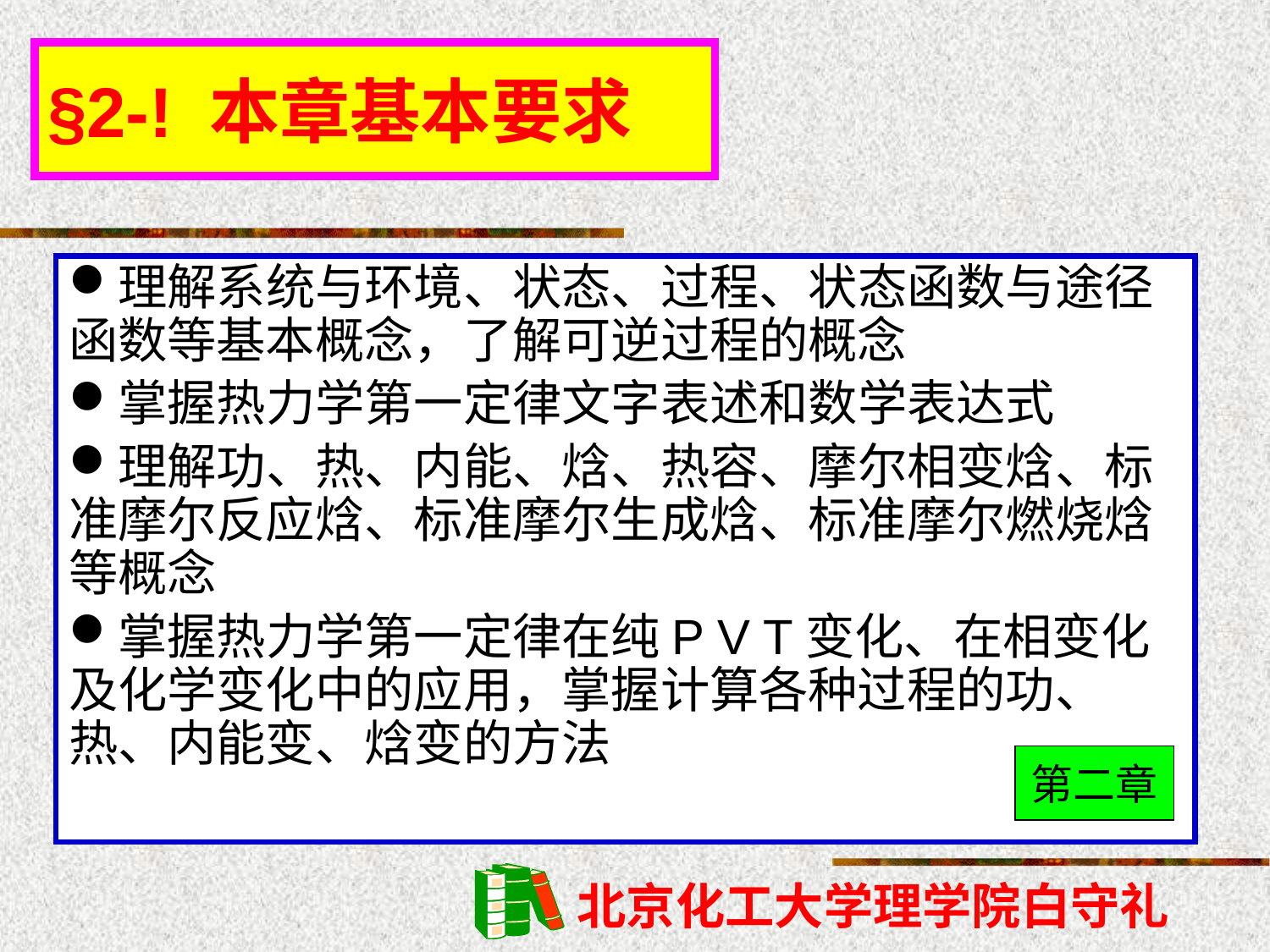

# §2-! 本章基本要求
理解系统与环境、状态、过程、状态函数与途径函数等基本概念，了解可逆过程的概念
掌握热力学第一定律文字表述和数学表达式
理解功、热、内能、焓、热容、摩尔相变焓、标准摩尔反应焓、标准摩尔生成焓、标准摩尔燃烧焓等概念
掌握热力学第一定律在纯P V T变化、在相变化及化学变化中的应用，掌握计算各种过程的功、热、内能变、焓变的方法
第二章